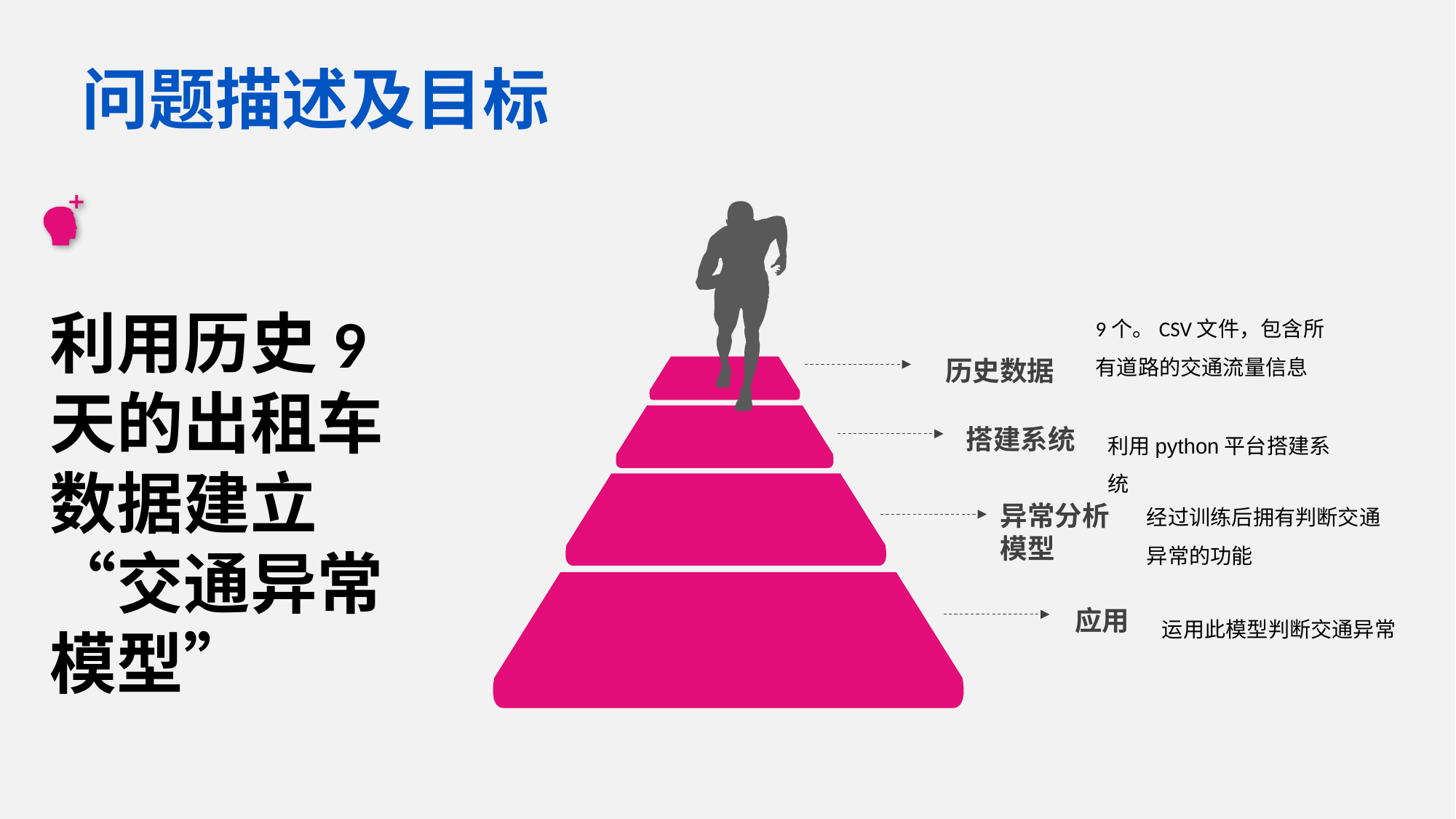

问题描述及目标

利用历史9天的出租车数据建立“交通异常模型”
9个。CSV文件，包含所有道路的交通流量信息
历史数据

利用python平台搭建系统
搭建系统
经过训练后拥有判断交通异常的功能
异常分析模型
应用
运用此模型判断交通异常